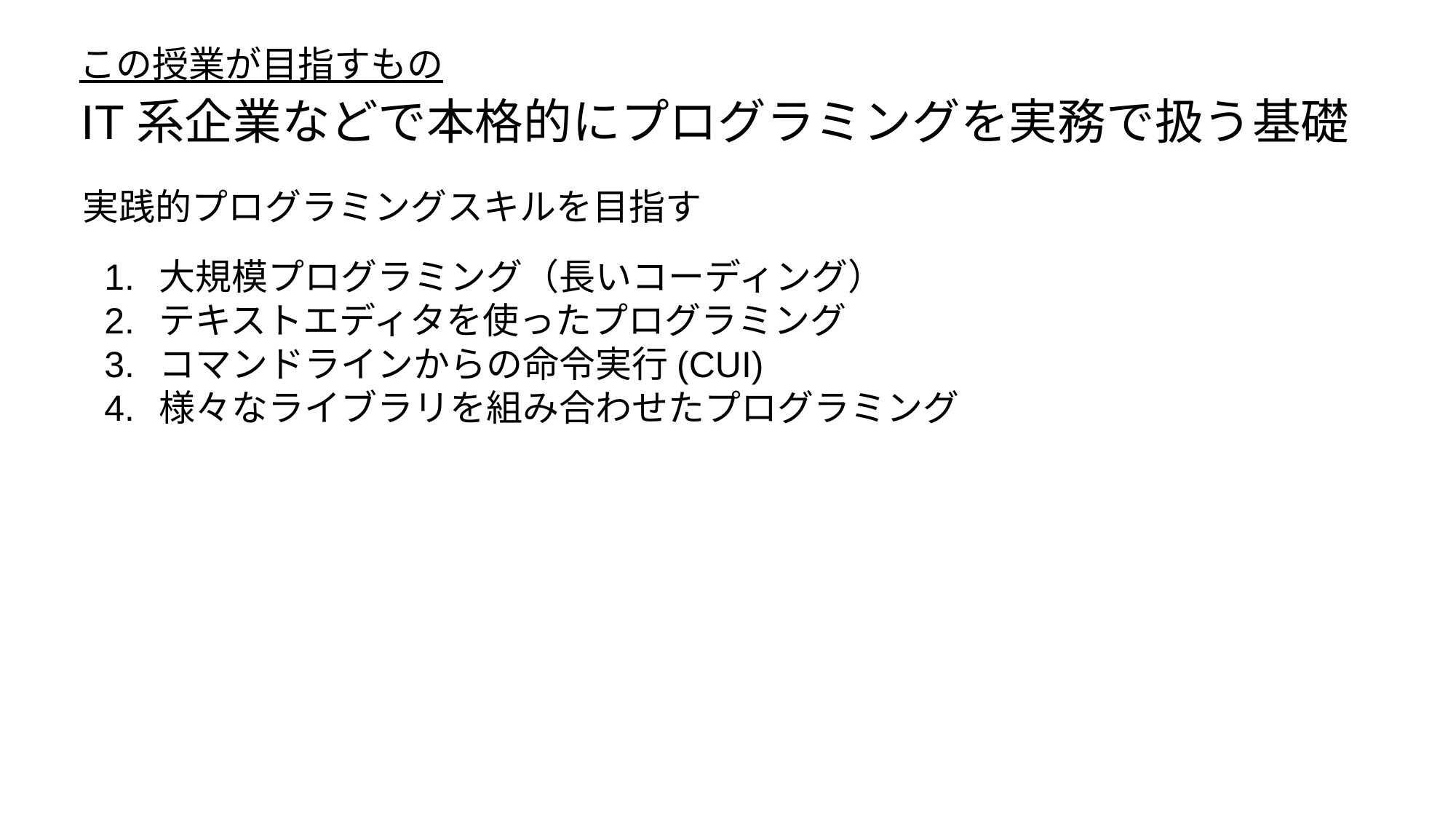

この授業が目指すもの
IT系企業などで本格的にプログラミングを実務で扱う基礎
実践的プログラミングスキルを目指す
大規模プログラミング（長いコーディング）
テキストエディタを使ったプログラミング
コマンドラインからの命令実行(CUI)
様々なライブラリを組み合わせたプログラミング